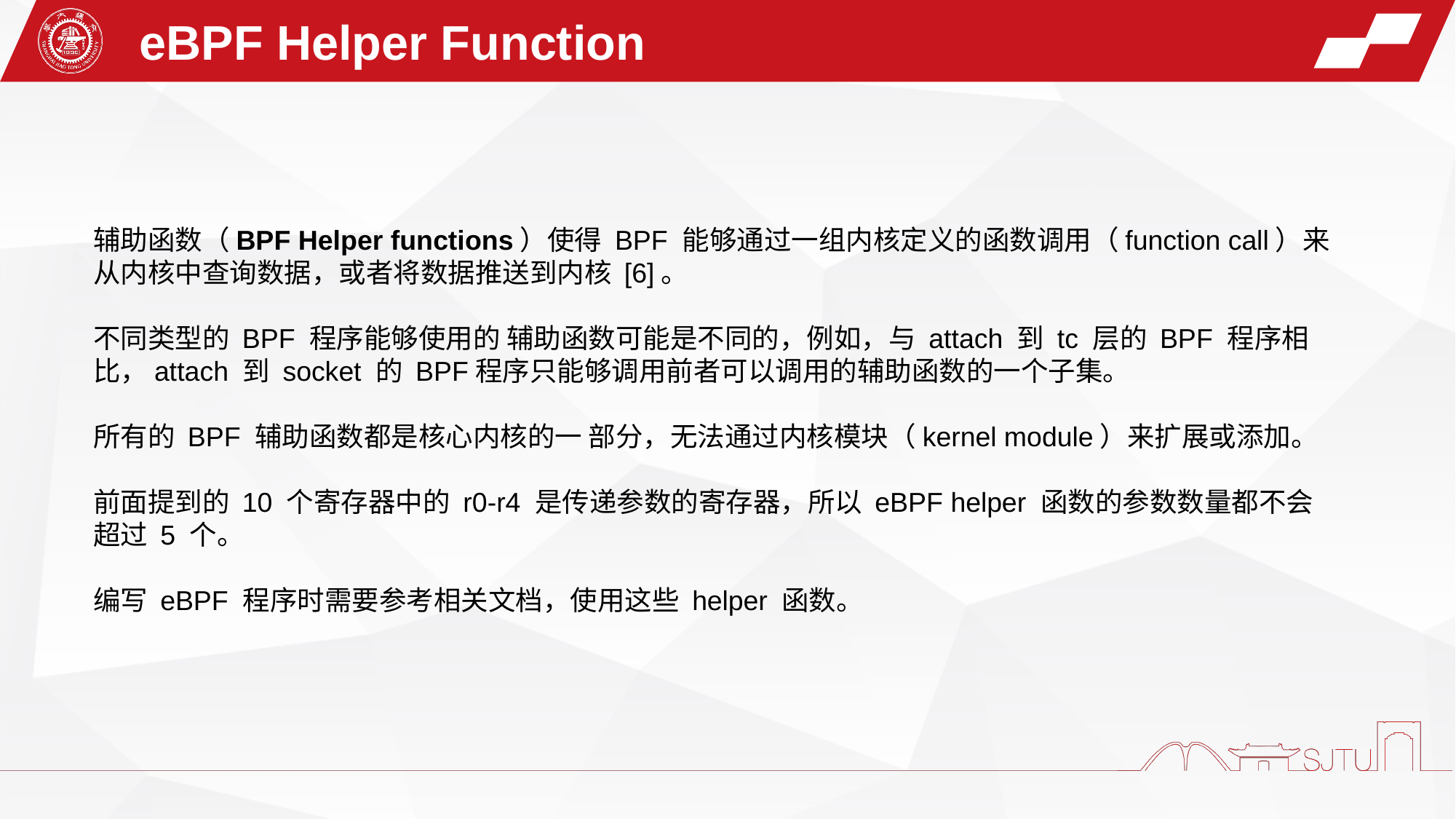

eBPF Helper Function
辅助函数（BPF Helper functions）使得 BPF 能够通过一组内核定义的函数调用（function call）来从内核中查询数据，或者将数据推送到内核 [6]。

不同类型的 BPF 程序能够使用的 辅助函数可能是不同的，例如，与 attach 到 tc 层的 BPF 程序相比，attach 到 socket 的 BPF程序只能够调用前者可以调用的辅助函数的一个子集。

所有的 BPF 辅助函数都是核心内核的一 部分，无法通过内核模块（kernel module）来扩展或添加。

前面提到的 10 个寄存器中的 r0-r4 是传递参数的寄存器，所以 eBPF helper 函数的参数数量都不会超过 5 个。

编写 eBPF 程序时需要参考相关文档，使用这些 helper 函数。